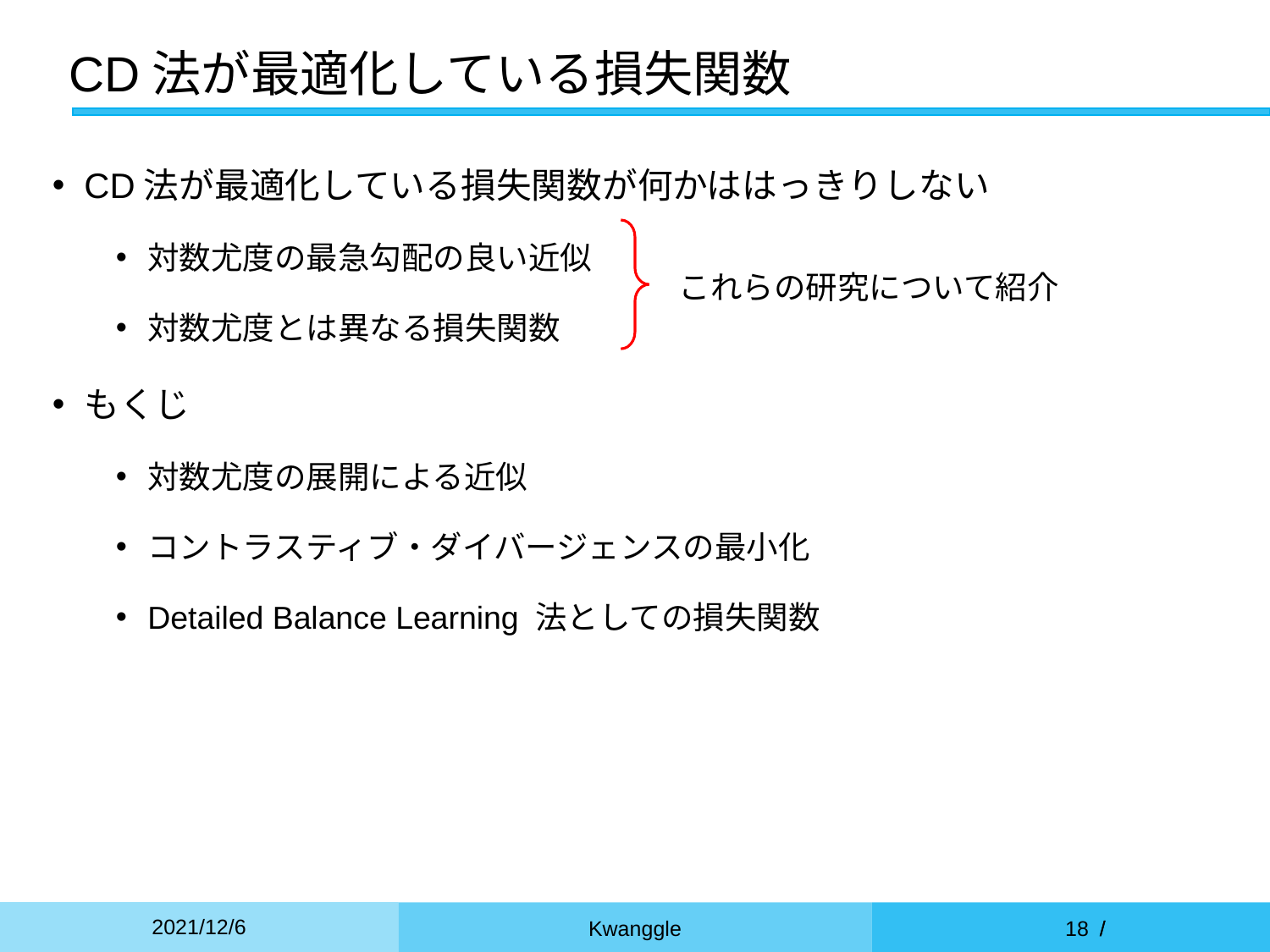

# CD法が最適化している損失関数
CD法が最適化している損失関数が何かははっきりしない
対数尤度の最急勾配の良い近似
対数尤度とは異なる損失関数
もくじ
対数尤度の展開による近似
コントラスティブ・ダイバージェンスの最小化
Detailed Balance Learning 法としての損失関数

これらの研究について紹介
2021/12/6
Kwanggle
18